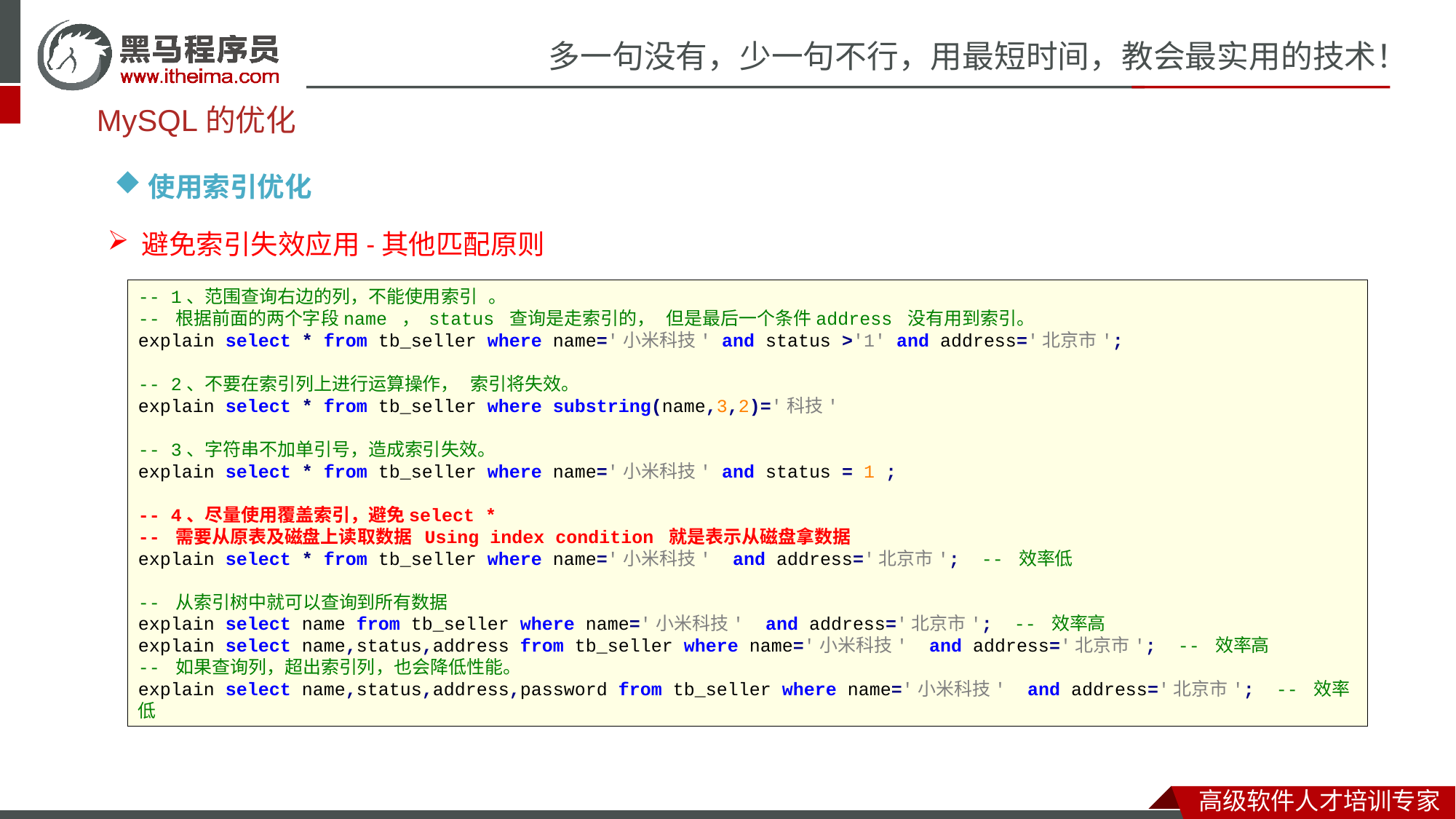

MySQL的优化
使用索引优化
避免索引失效应用-其他匹配原则
-- 1、范围查询右边的列，不能使用索引 。
-- 根据前面的两个字段name ， status 查询是走索引的， 但是最后一个条件address 没有用到索引。
explain select * from tb_seller where name='小米科技' and status >'1' and address='北京市';

-- 2、不要在索引列上进行运算操作， 索引将失效。
explain select * from tb_seller where substring(name,3,2)='科技'

-- 3、字符串不加单引号，造成索引失效。
explain select * from tb_seller where name='小米科技' and status = 1 ;

-- 4、尽量使用覆盖索引，避免select *
-- 需要从原表及磁盘上读取数据  Using index condition 就是表示从磁盘拿数据
explain select * from tb_seller where name='小米科技'  and address='北京市';  -- 效率低

-- 从索引树中就可以查询到所有数据
explain select name from tb_seller where name='小米科技'  and address='北京市';  -- 效率高
explain select name,status,address from tb_seller where name='小米科技'  and address='北京市';  -- 效率高
-- 如果查询列，超出索引列，也会降低性能。
explain select name,status,address,password from tb_seller where name='小米科技'  and address='北京市';  -- 效率低